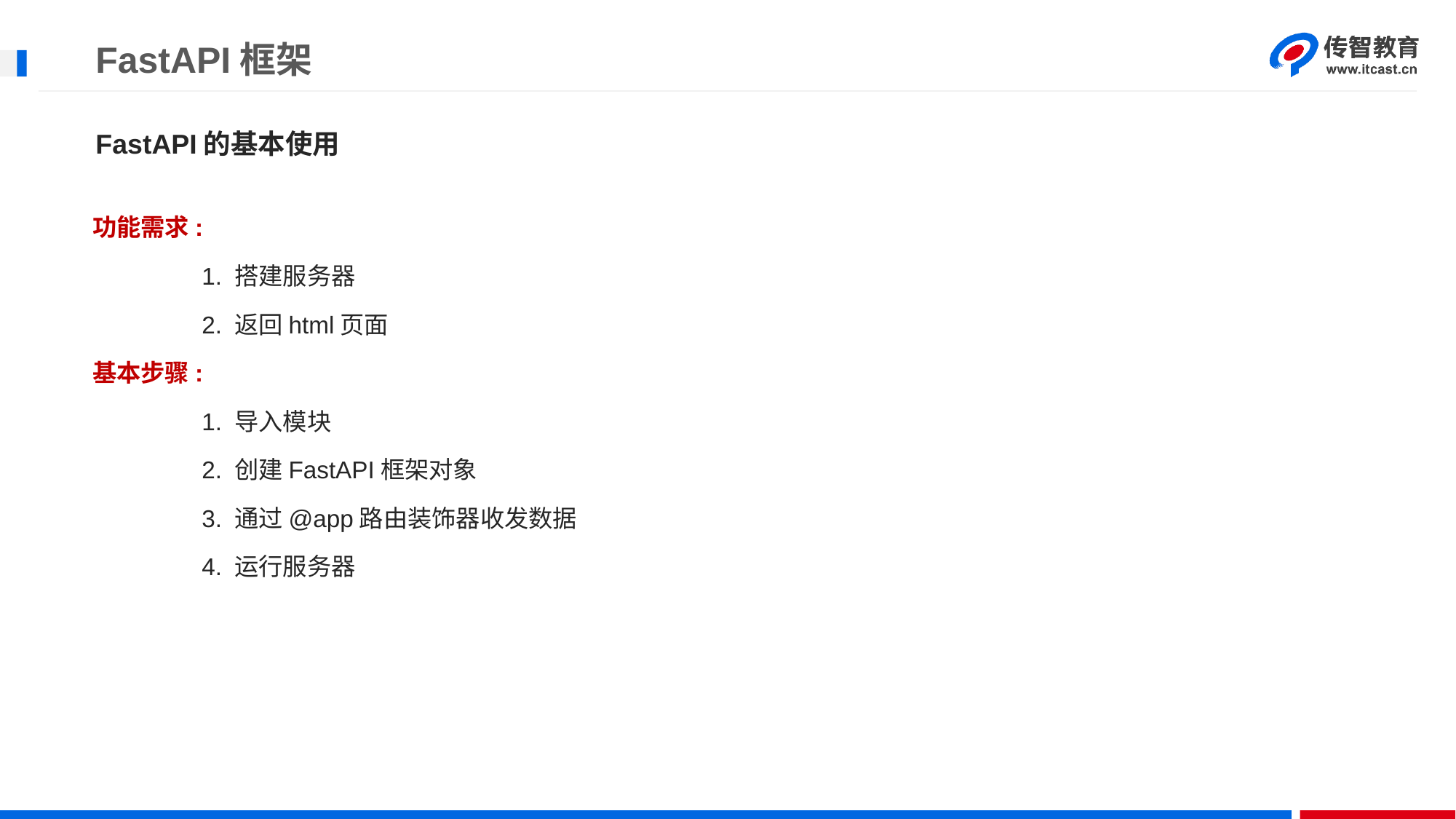

# FastAPI框架
FastAPI的基本使用
功能需求:
	1. 搭建服务器
	2. 返回html页面
基本步骤:
	1. 导入模块
	2. 创建FastAPI框架对象
	3. 通过@app路由装饰器收发数据
	4. 运行服务器